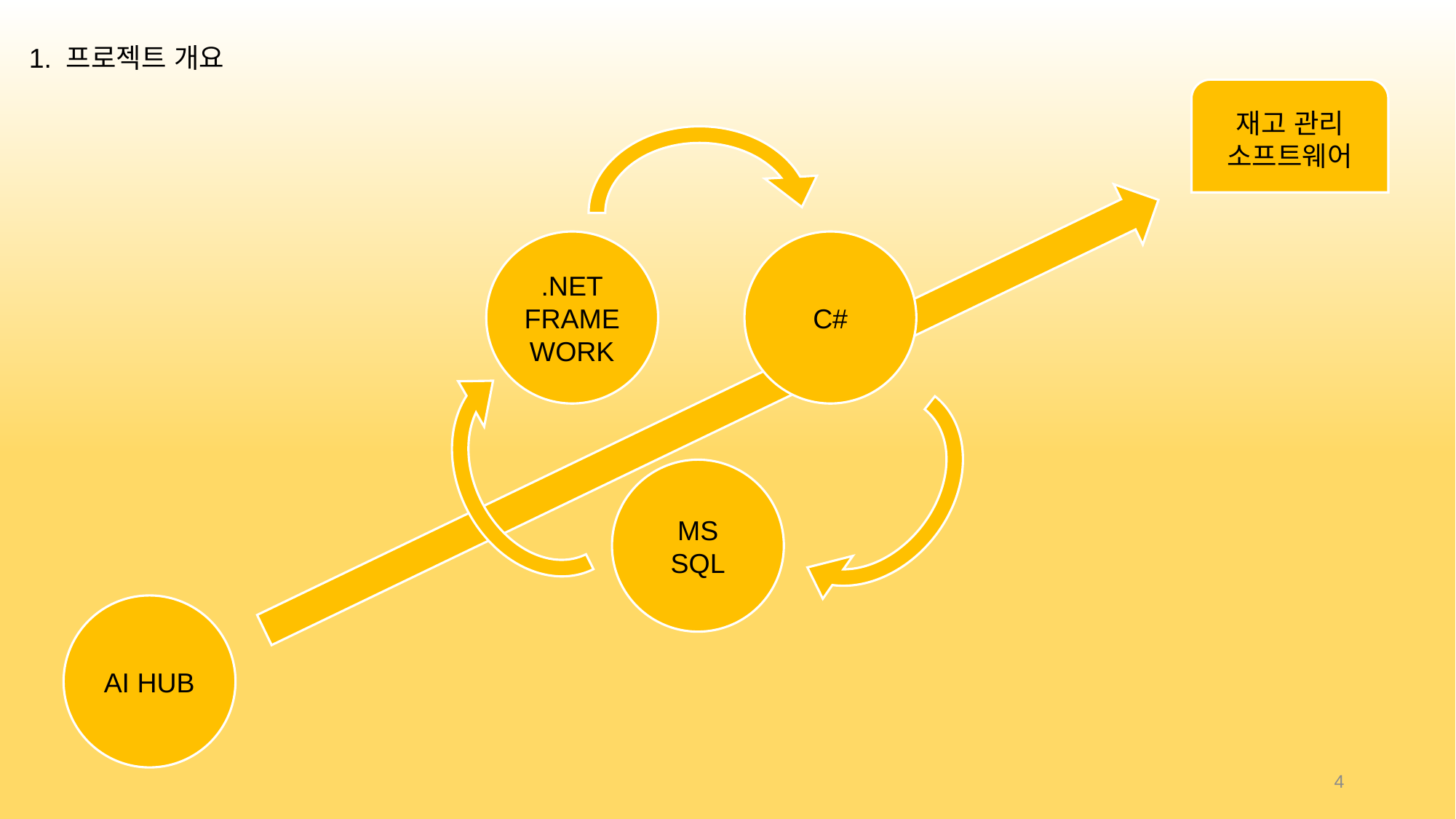

1. 프로젝트 개요
재고 관리
소프트웨어

.NET
FRAMEWORK
C#

MS SQL
AI HUB
4